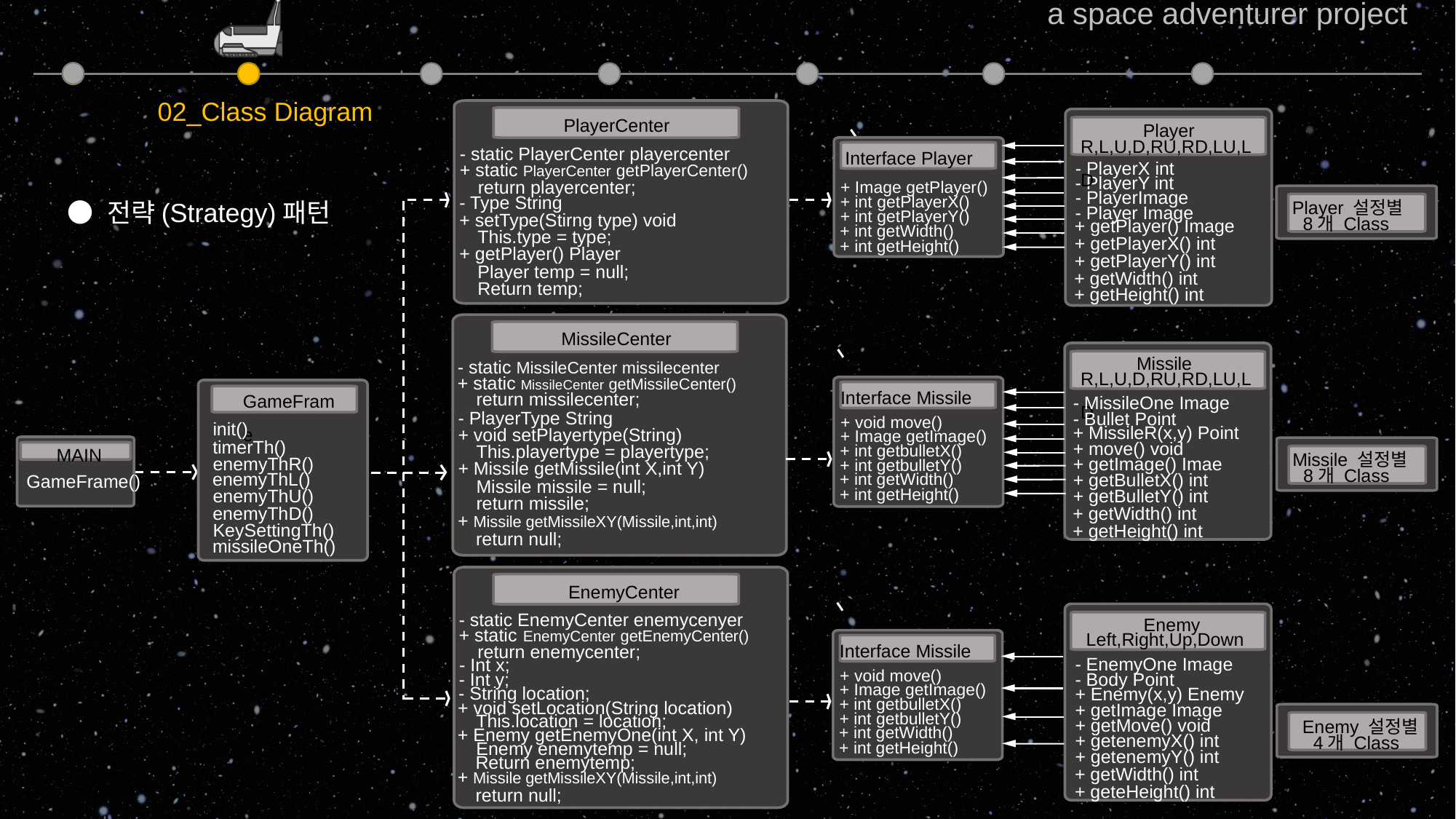

a space adventurer project

02_Class Diagram

PlayerCenter

Player

R,L,U,D,RU,RD,LU,LD
- static PlayerCenter playercenter
Interface Player

- PlayerX int
+ static PlayerCenter getPlayerCenter()

- PlayerY int
+ Image getPlayer()
return playercenter;

- PlayerImage
+ int getPlayerX()
- Type String
Player 설정별

- Player Image
+ int getPlayerY()

● 전략(Strategy)패턴
+ setType(Stirng type) void
8개 Class
+ getPlayer() Image

+ int getWidth()
This.type = type;

+ getPlayerX() int
+ int getHeight()

+ getPlayer() Player
+ getPlayerY() int

Player temp = null;
+ getWidth() int
Return temp;
+ getHeight() int

MissileCenter

Missile

- static MissileCenter missilecenter

R,L,U,D,RU,RD,LU,LD
+ static MissileCenter getMissileCenter()
Interface Missile
return missilecenter;

GameFrame

- MissileOne Image

- PlayerType String
- Bullet Point
+ void move()

init()
+ MissileR(x,y) Point
+ void setPlayertype(String)
+ Image getImage()

timerTh()
+ move() void
+ int getbulletX()
This.playertype = playertype;
MAIN

Missile 설정별

enemyThR()
+ getImage() Imae
+ int getbulletY()

+ Missile getMissile(int X,int Y)

8개 Class
+ int getWidth()
enemyThL()
+ getBulletX() int
GameFrame()

Missile missile = null;
+ int getHeight()
enemyThU()
+ getBulletY() int

return missile;
+ getWidth() int
enemyThD()

+ Missile getMissileXY(Missile,int,int)
KeySettingTh()
+ getHeight() int
return null;
missileOneTh()

EnemyCenter

- static EnemyCenter enemycenyer
Enemy

+ static EnemyCenter getEnemyCenter()
Left,Right,Up,Down
Interface Missile
return enemycenter;

- EnemyOne Image
- Int x;
+ void move()

- Int y;
- Body Point
+ Image getImage()
- String location;
+ Enemy(x,y) Enemy
+ int getbulletX()
+ void setLocation(String location)

+ getImage Image
+ int getbulletY()
This.location = location;
+ getMove() void
Enemy 설정별

+ int getWidth()
+ Enemy getEnemyOne(int X, int Y)

+ getenemyX() int
4개 Class
+ int getHeight()
Enemy enemytemp = null;
+ getenemyY() int
Return enemytemp;

+ getWidth() int
+ Missile getMissileXY(Missile,int,int)
+ geteHeight() int
return null;